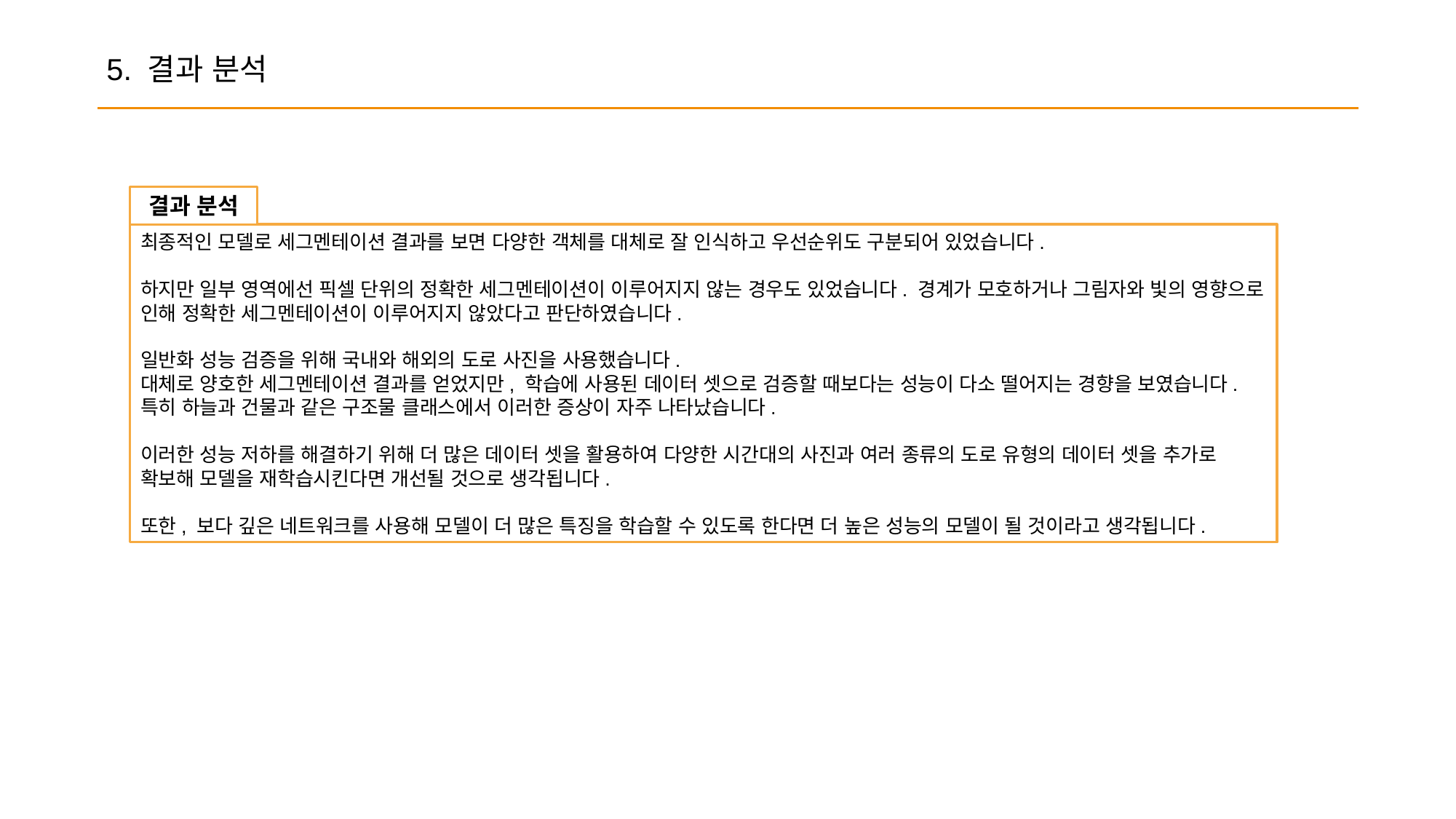

5. 결과 분석
결과 분석
최종적인 모델로 세그멘테이션 결과를 보면 다양한 객체를 대체로 잘 인식하고 우선순위도 구분되어 있었습니다.

하지만 일부 영역에선 픽셀 단위의 정확한 세그멘테이션이 이루어지지 않는 경우도 있었습니다. 경계가 모호하거나 그림자와 빛의 영향으로 인해 정확한 세그멘테이션이 이루어지지 않았다고 판단하였습니다.

일반화 성능 검증을 위해 국내와 해외의 도로 사진을 사용했습니다.
대체로 양호한 세그멘테이션 결과를 얻었지만, 학습에 사용된 데이터 셋으로 검증할 때보다는 성능이 다소 떨어지는 경향을 보였습니다.
특히 하늘과 건물과 같은 구조물 클래스에서 이러한 증상이 자주 나타났습니다.

이러한 성능 저하를 해결하기 위해 더 많은 데이터 셋을 활용하여 다양한 시간대의 사진과 여러 종류의 도로 유형의 데이터 셋을 추가로 확보해 모델을 재학습시킨다면 개선될 것으로 생각됩니다.

또한, 보다 깊은 네트워크를 사용해 모델이 더 많은 특징을 학습할 수 있도록 한다면 더 높은 성능의 모델이 될 것이라고 생각됩니다.